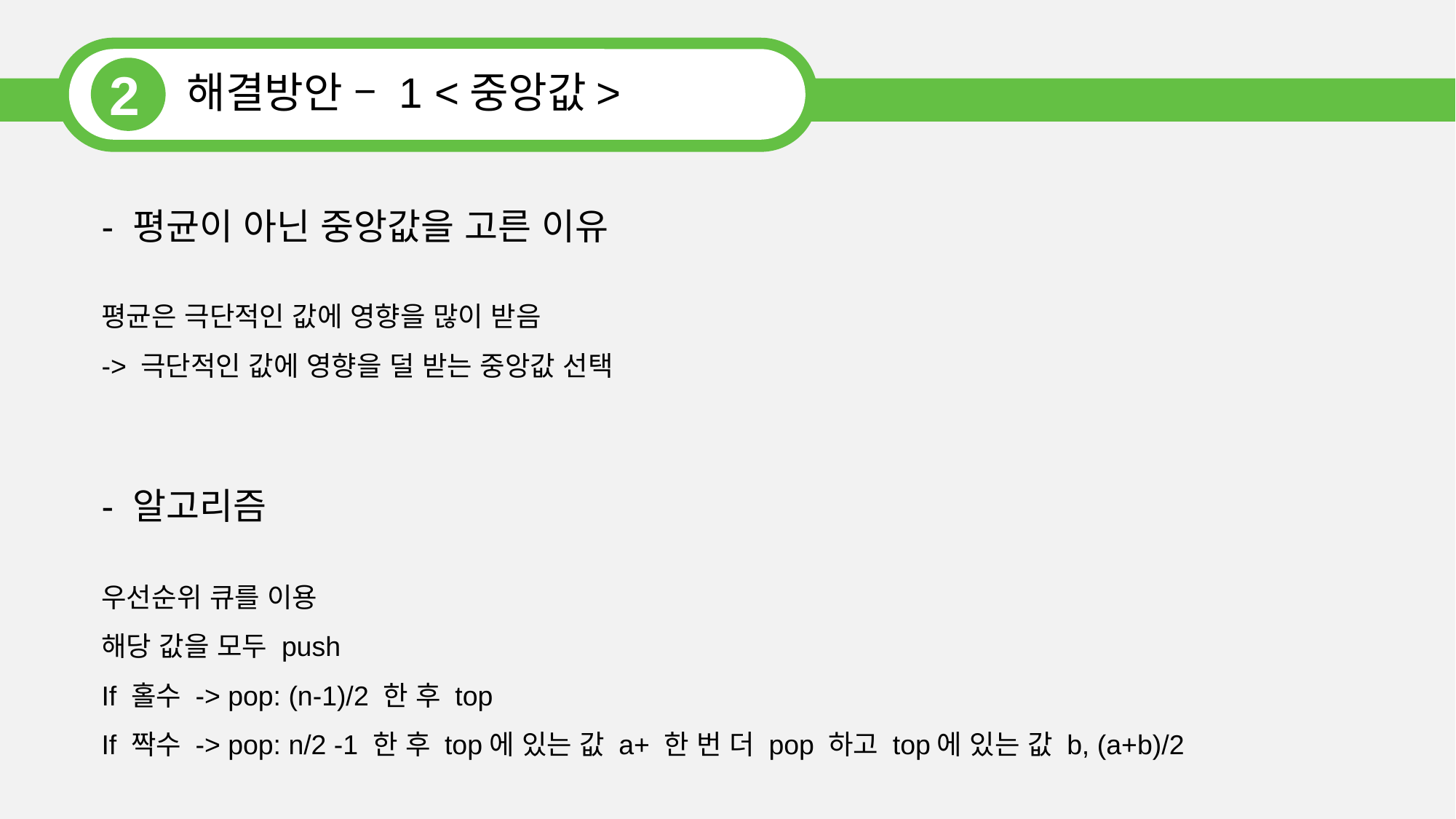

2

해결방안 – 1 <중앙값>

- 평균이 아닌 중앙값을 고른 이유

평균은 극단적인 값에 영향을 많이 받음
-> 극단적인 값에 영향을 덜 받는 중앙값 선택
- 알고리즘

우선순위 큐를 이용
해당 값을 모두 push
If 홀수 -> pop: (n-1)/2 한 후 top
If 짝수 -> pop: n/2 -1 한 후 top에 있는 값 a+ 한 번 더 pop 하고 top에 있는 값 b, (a+b)/2